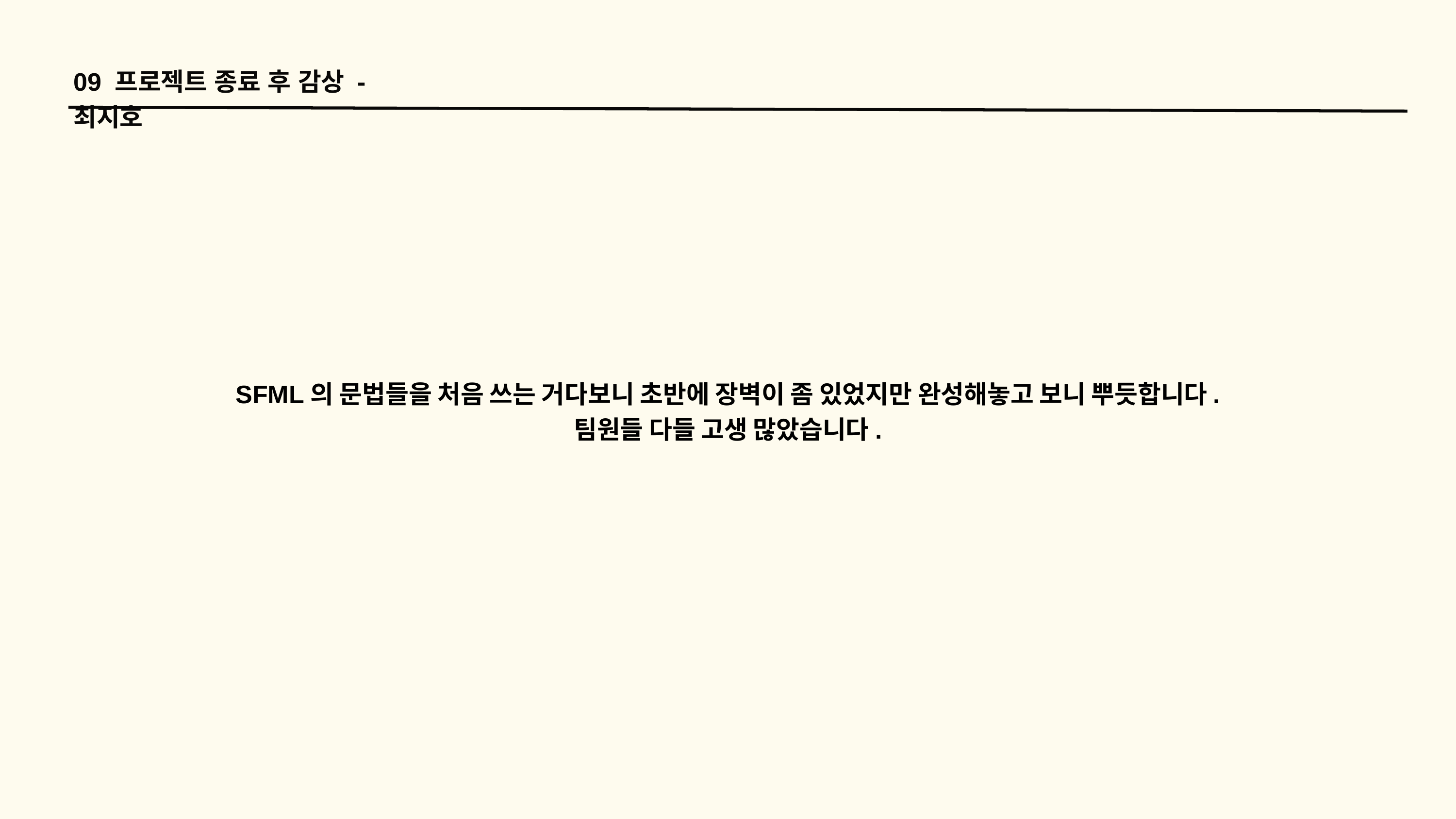

09 프로젝트 종료 후 감상 - 최지호

SFML의 문법들을 처음 쓰는 거다보니 초반에 장벽이 좀 있었지만 완성해놓고 보니 뿌듯합니다.
팀원들 다들 고생 많았습니다.